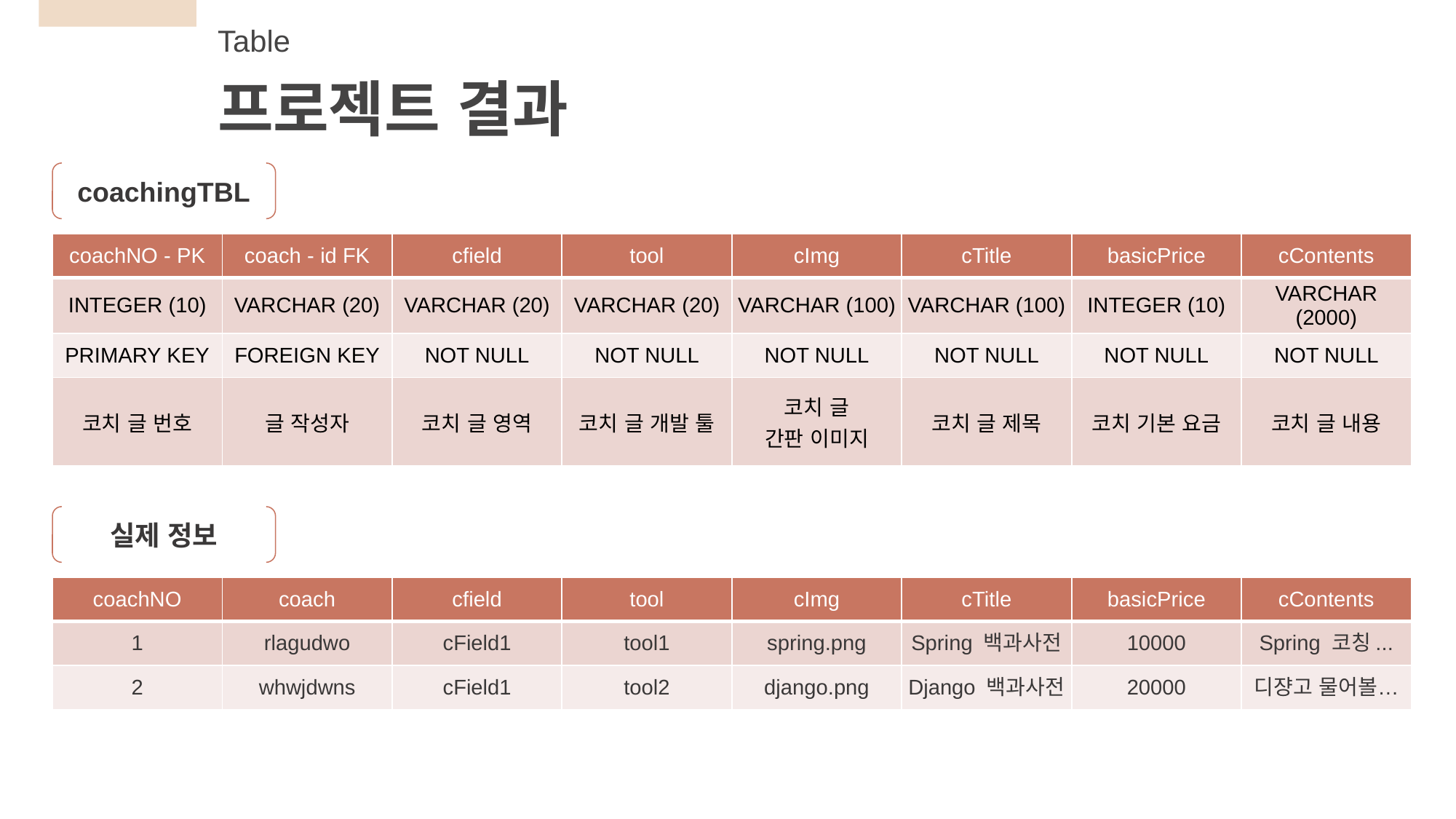

Table
프로젝트 결과
coachingTBL
| coachNO - PK | coach - id FK | cfield | tool | cImg | cTitle | basicPrice | cContents |
| --- | --- | --- | --- | --- | --- | --- | --- |
| INTEGER (10) | VARCHAR (20) | VARCHAR (20) | VARCHAR (20) | VARCHAR (100) | VARCHAR (100) | INTEGER (10) | VARCHAR (2000) |
| PRIMARY KEY | FOREIGN KEY | NOT NULL | NOT NULL | NOT NULL | NOT NULL | NOT NULL | NOT NULL |
| 코치 글 번호 | 글 작성자 | 코치 글 영역 | 코치 글 개발 툴 | 코치 글 간판 이미지 | 코치 글 제목 | 코치 기본 요금 | 코치 글 내용 |
실제 정보
| coachNO | coach | cfield | tool | cImg | cTitle | basicPrice | cContents |
| --- | --- | --- | --- | --- | --- | --- | --- |
| 1 | rlagudwo | cField1 | tool1 | spring.png | Spring 백과사전 | 10000 | Spring 코칭... |
| 2 | whwjdwns | cField1 | tool2 | django.png | Django 백과사전 | 20000 | 디쟝고 물어볼… |